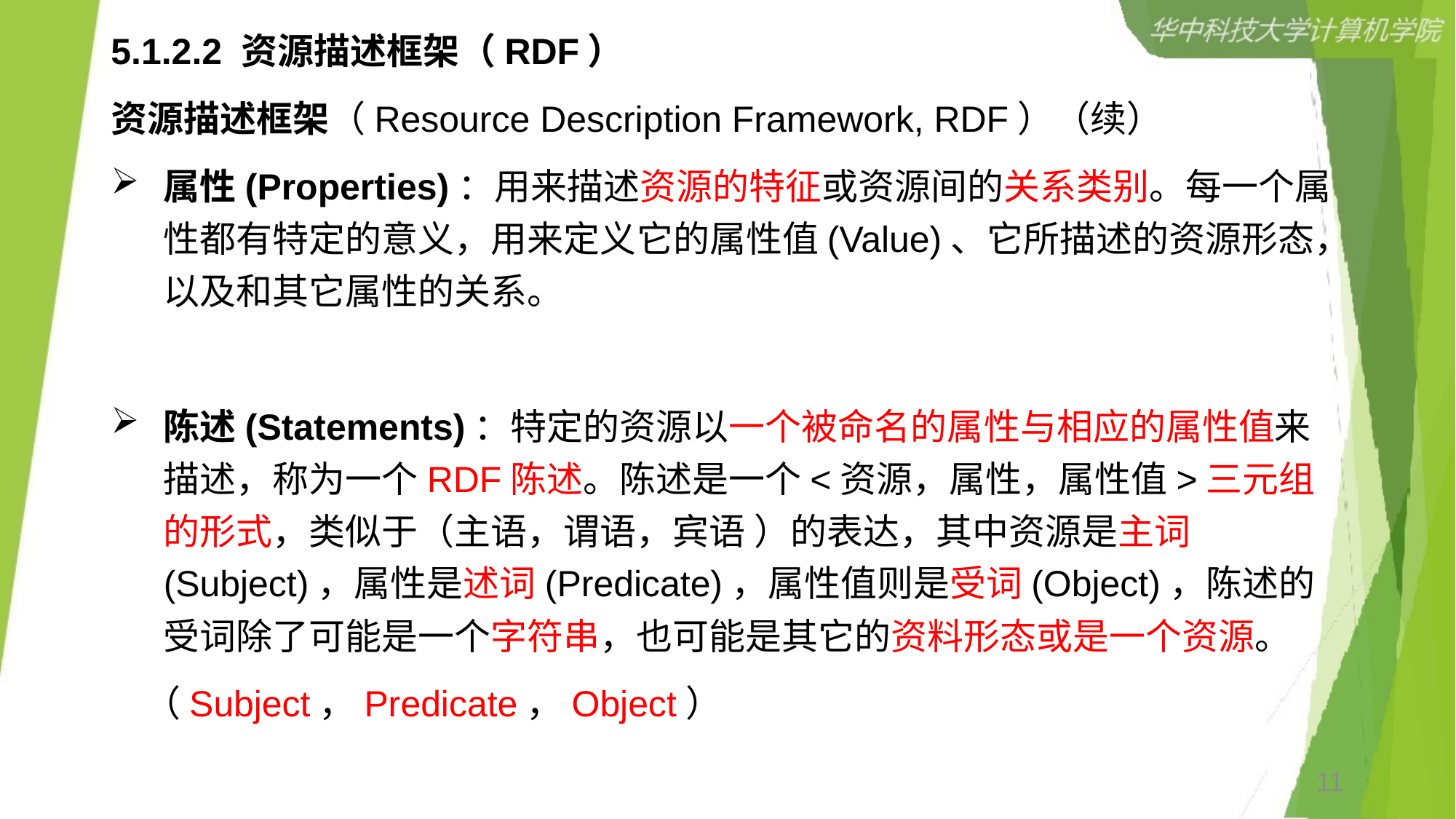

# 5.1.2.2 资源描述框架（RDF）
资源描述框架（Resource Description Framework, RDF）（续）
属性(Properties)：用来描述资源的特征或资源间的关系类别。每一个属性都有特定的意义，用来定义它的属性值(Value)、它所描述的资源形态，以及和其它属性的关系。

陈述(Statements)：特定的资源以一个被命名的属性与相应的属性值来描述，称为一个RDF陈述。陈述是一个<资源，属性，属性值>三元组的形式，类似于（主语，谓语，宾语 ）的表达，其中资源是主词(Subject)，属性是述词(Predicate)，属性值则是受词(Object)，陈述的受词除了可能是一个字符串，也可能是其它的资料形态或是一个资源。
   （Subject，Predicate，Object）
11